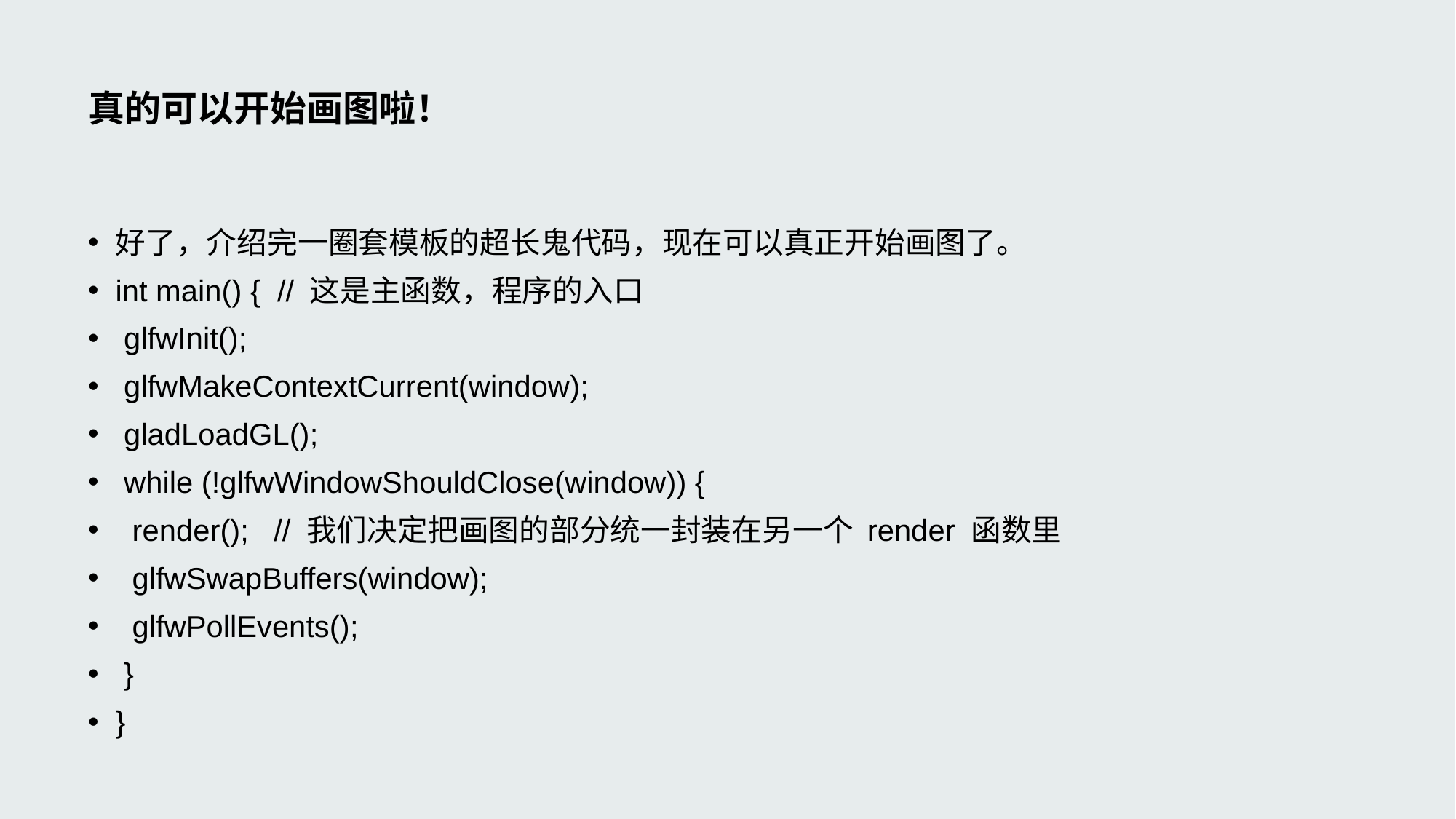

# 真的可以开始画图啦！
好了，介绍完一圈套模板的超长鬼代码，现在可以真正开始画图了。
int main() {  // 这是主函数，程序的入口
 glfwInit();
 glfwMakeContextCurrent(window);
 gladLoadGL();
 while (!glfwWindowShouldClose(window)) {
  render();   // 我们决定把画图的部分统一封装在另一个 render 函数里
  glfwSwapBuffers(window);
  glfwPollEvents();
 }
}